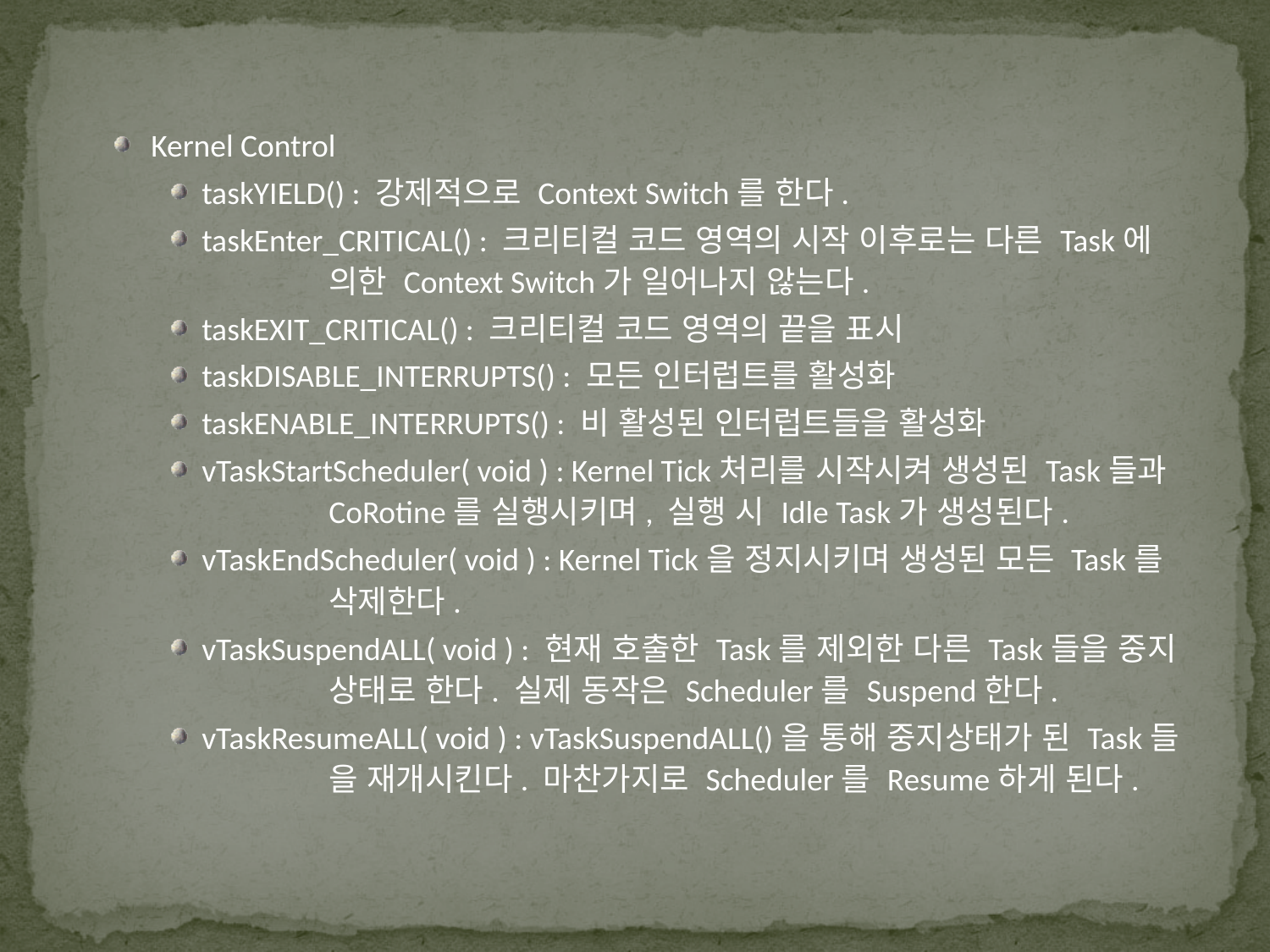

Kernel Control
taskYIELD() : 강제적으로 Context Switch를 한다.
taskEnter_CRITICAL() : 크리티컬 코드 영역의 시작 이후로는 다른 Task에 	의한 Context Switch가 일어나지 않는다.
taskEXIT_CRITICAL() : 크리티컬 코드 영역의 끝을 표시
taskDISABLE_INTERRUPTS() : 모든 인터럽트를 활성화
taskENABLE_INTERRUPTS() : 비 활성된 인터럽트들을 활성화
vTaskStartScheduler( void ) : Kernel Tick처리를 시작시켜 생성된 Task들과 	CoRotine를 실행시키며, 실행 시 Idle Task가 생성된다.
vTaskEndScheduler( void ) : Kernel Tick을 정지시키며 생성된 모든 Task를 	삭제한다.
vTaskSuspendALL( void ) : 현재 호출한 Task를 제외한 다른 Task들을 중지 	상태로 한다. 실제 동작은 Scheduler를 Suspend한다.
vTaskResumeALL( void ) : vTaskSuspendALL()을 통해 중지상태가 된 Task들	을 재개시킨다. 마찬가지로 Scheduler를 Resume하게 된다.